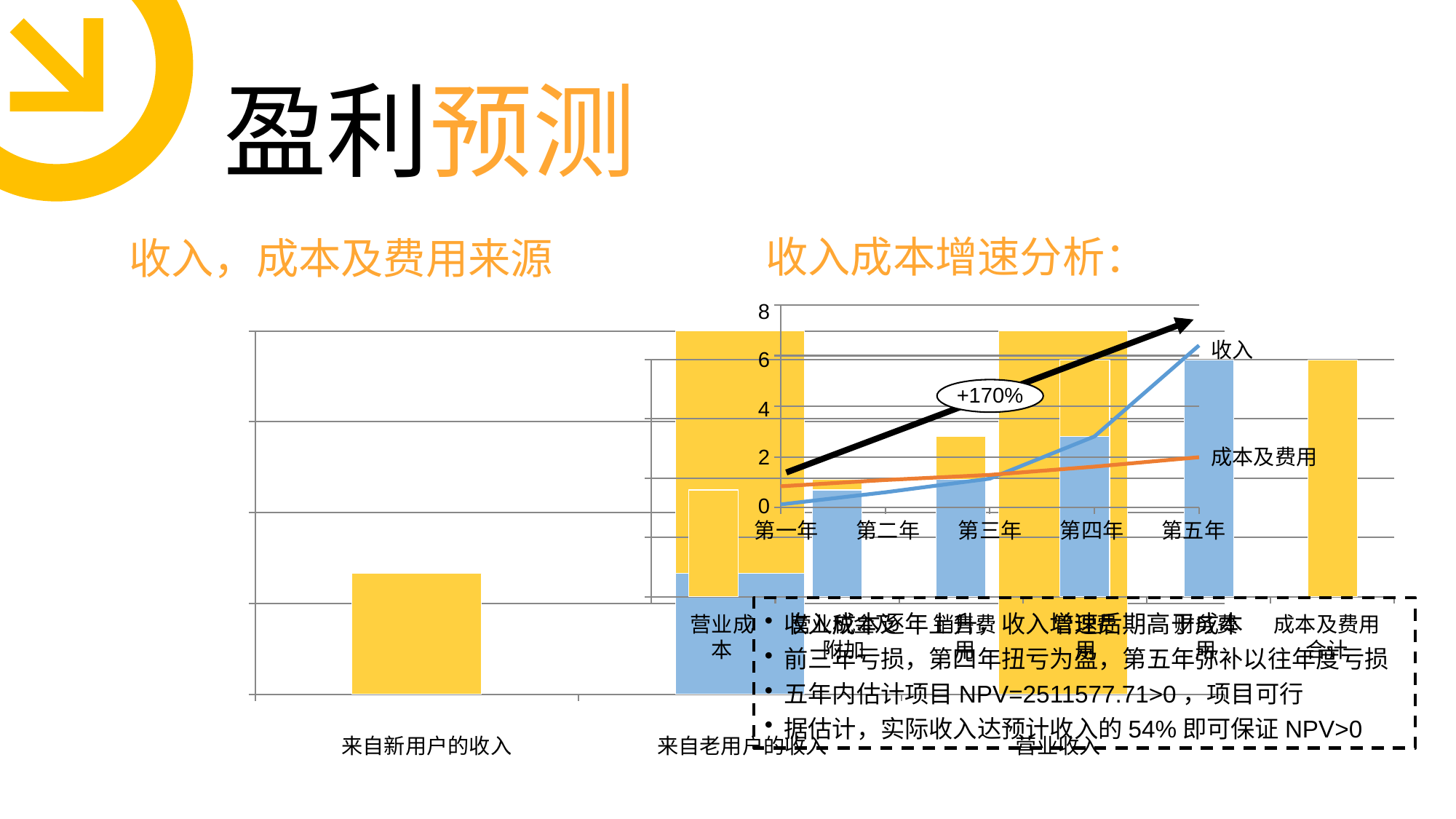

盈利预测
收入，成本及费用来源
收入成本增速分析：

### Chart

| Category | 折线图 1 | 折线图 2 |
|---|---|---|
| 1 | 120000.0 | 838000.0 |
| 2 | 600000.0 | 1085000.0 |
| 3 | 1140000.0 | 1288000.0 |
| 4 | 2805000.0 | 1613250.0 |
| 5 | 6405000.000001 | 1985250.0 |
8

收入
6

+170%
4
2
成本及费用
0
第一年
第二年
第三年
第四年
第五年

[unsupported chart]

来自新用户的收入
来自老用户的收入
营业收入

[unsupported chart]

营业成本
营业税金及附加
销售费用
管理费用
财务费用
成本及费用合计
收入成本逐年上升，收入增速后期高于成本
前三年亏损，第四年扭亏为盈，第五年弥补以往年度亏损
五年内估计项目NPV=2511577.71>0，项目可行
据估计，实际收入达预计收入的54%即可保证NPV>0